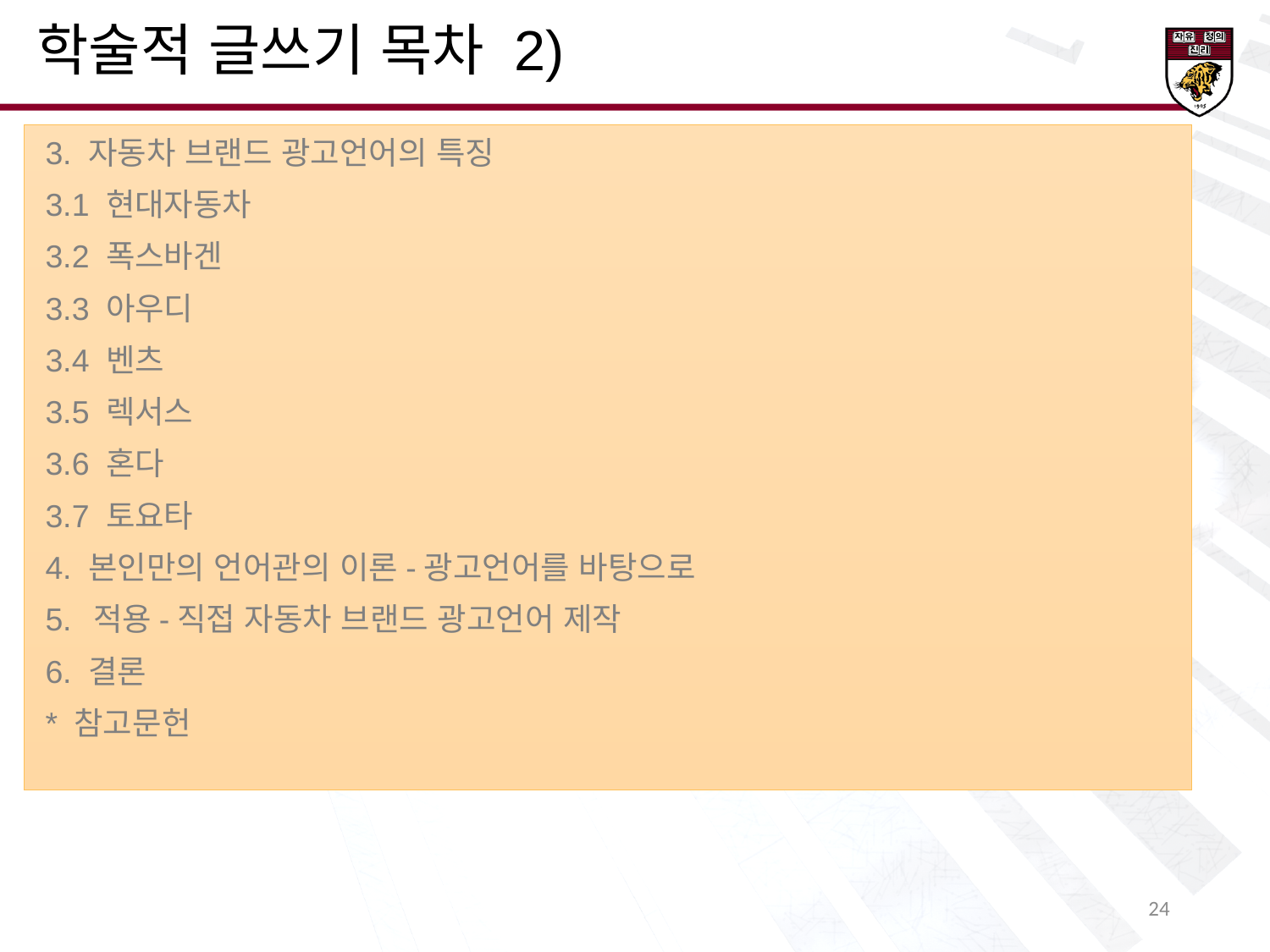

학술적 글쓰기 목차 2)

3. 자동차 브랜드 광고언어의 특징
3.1 현대자동차
3.2 폭스바겐
3.3 아우디
3.4 벤츠
3.5 렉서스
3.6 혼다
3.7 토요타
4. 본인만의 언어관의 이론-광고언어를 바탕으로
적용-직접 자동차 브랜드 광고언어 제작
6. 결론
* 참고문헌
24